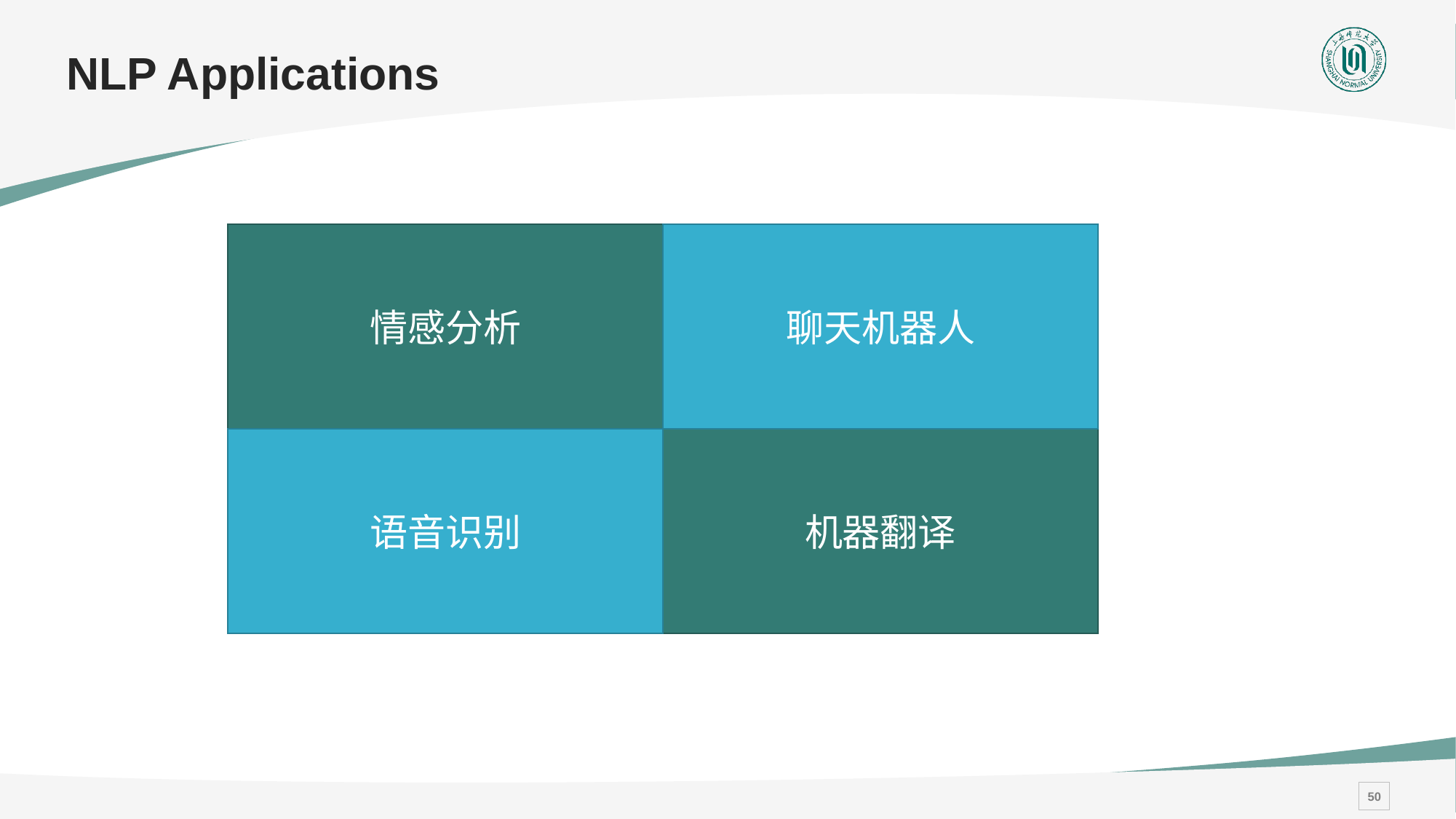

# NLP Applications
情感分析
聊天机器人
语音识别
机器翻译